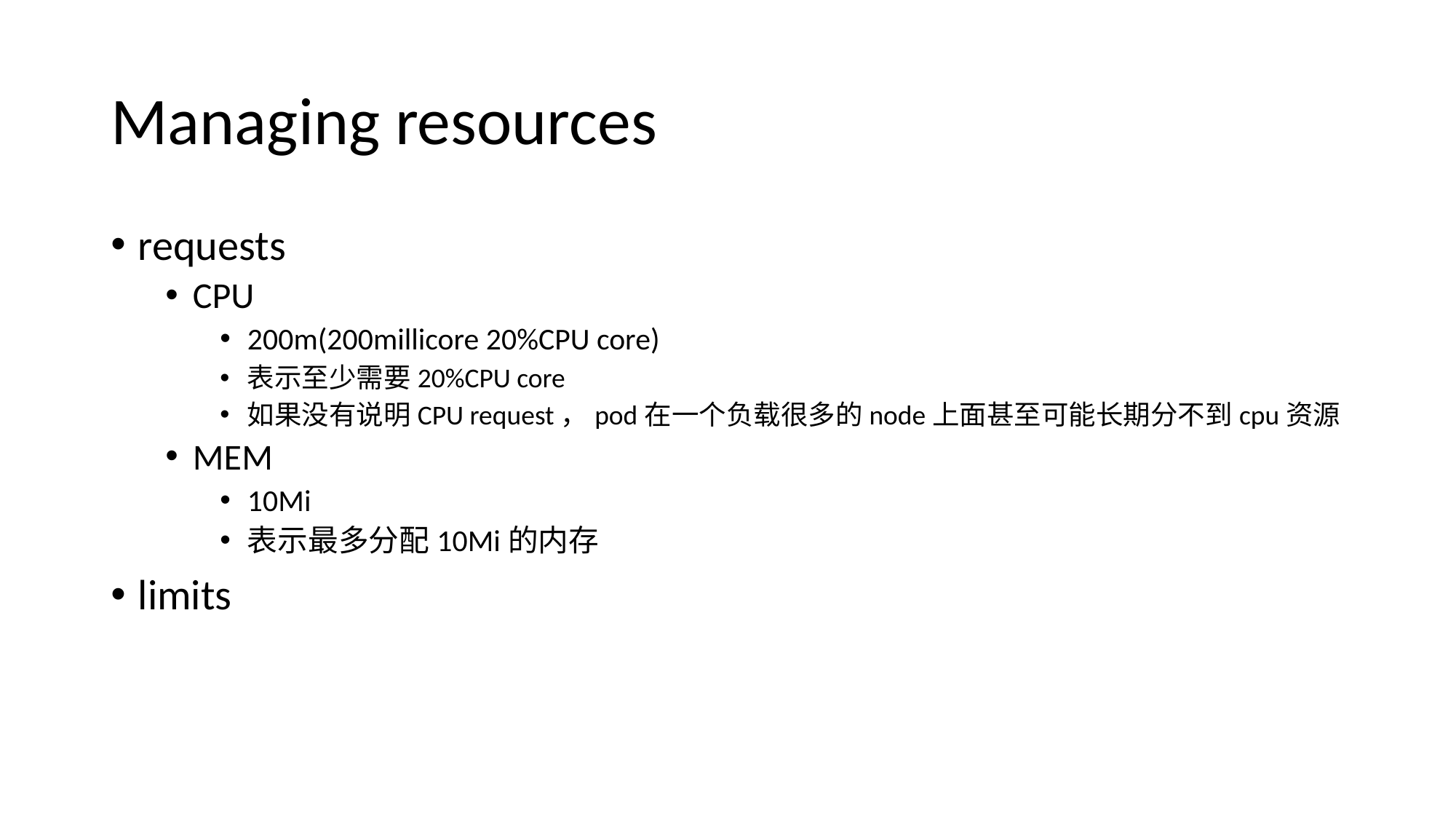

# Managing resources
requests
CPU
200m(200millicore 20%CPU core)
表示至少需要20%CPU core
如果没有说明CPU request，pod在一个负载很多的node上面甚至可能长期分不到cpu资源
MEM
10Mi
表示最多分配10Mi的内存
limits